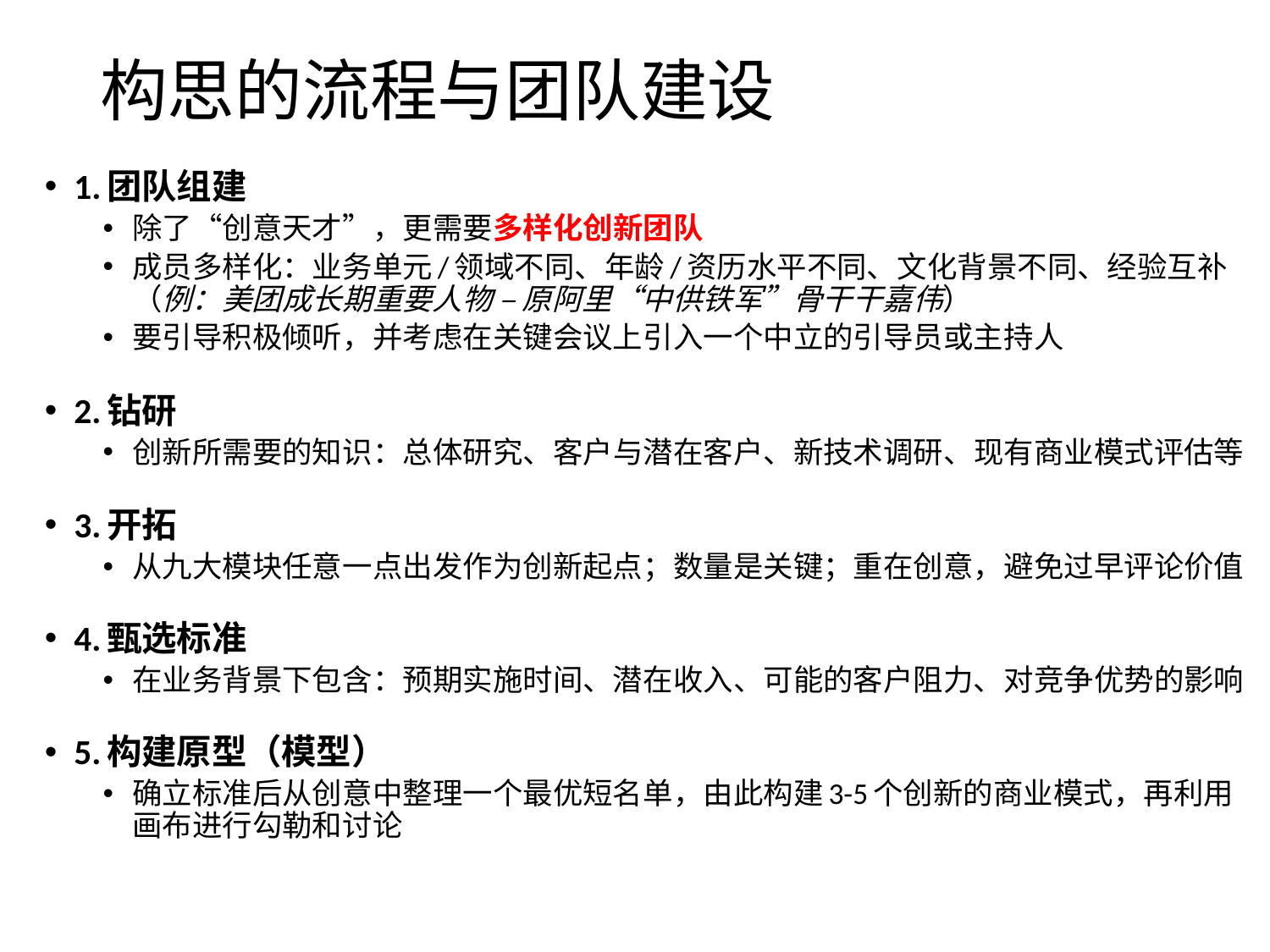

# 构思的流程与团队建设
1.团队组建
除了“创意天才”，更需要多样化创新团队
成员多样化：业务单元/领域不同、年龄/资历水平不同、文化背景不同、经验互补（例：美团成长期重要人物 – 原阿里“中供铁军”骨干干嘉伟）
要引导积极倾听，并考虑在关键会议上引入一个中立的引导员或主持人

2.钻研
创新所需要的知识：总体研究、客户与潜在客户、新技术调研、现有商业模式评估等

3.开拓
从九大模块任意一点出发作为创新起点；数量是关键；重在创意，避免过早评论价值

4.甄选标准
在业务背景下包含：预期实施时间、潜在收入、可能的客户阻力、对竞争优势的影响

5.构建原型（模型）
确立标准后从创意中整理一个最优短名单，由此构建3-5个创新的商业模式，再利用画布进行勾勒和讨论